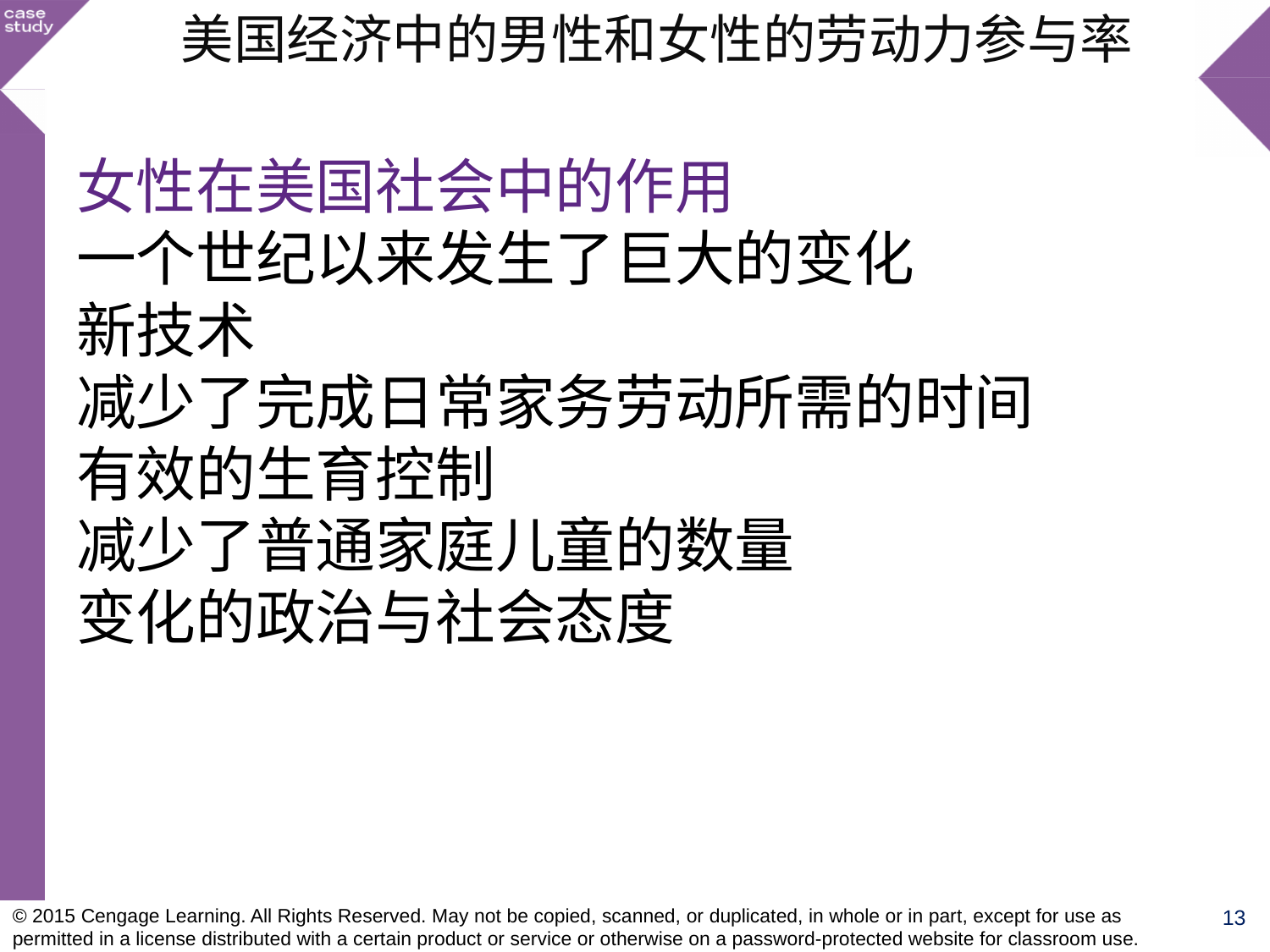

美国经济中的男性和女性的劳动力参与率
女性在美国社会中的作用
一个世纪以来发生了巨大的变化
新技术
减少了完成日常家务劳动所需的时间
有效的生育控制
减少了普通家庭儿童的数量
变化的政治与社会态度
13
© 2015 Cengage Learning. All Rights Reserved. May not be copied, scanned, or duplicated, in whole or in part, except for use as permitted in a license distributed with a certain product or service or otherwise on a password-protected website for classroom use.